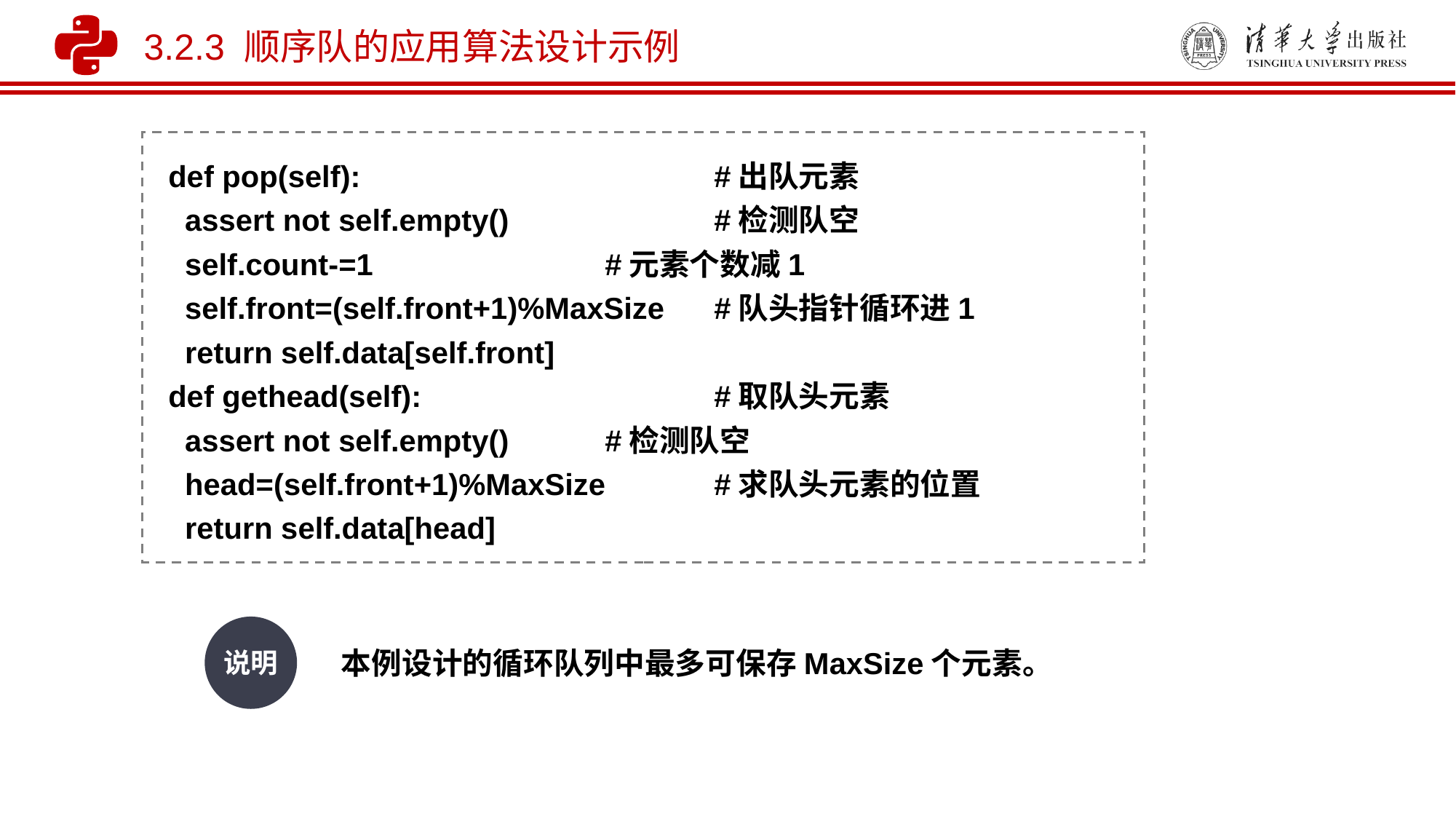

3.2.3 顺序队的应用算法设计示例
def pop(self):				#出队元素
  assert not self.empty()		#检测队空
  self.count-=1			#元素个数减1
  self.front=(self.front+1)%MaxSize 	#队头指针循环进1
  return self.data[self.front]
def gethead(self):			#取队头元素
  assert not self.empty()           	#检测队空
  head=(self.front+1)%MaxSize     	#求队头元素的位置
  return self.data[head]

说明
本例设计的循环队列中最多可保存MaxSize个元素。